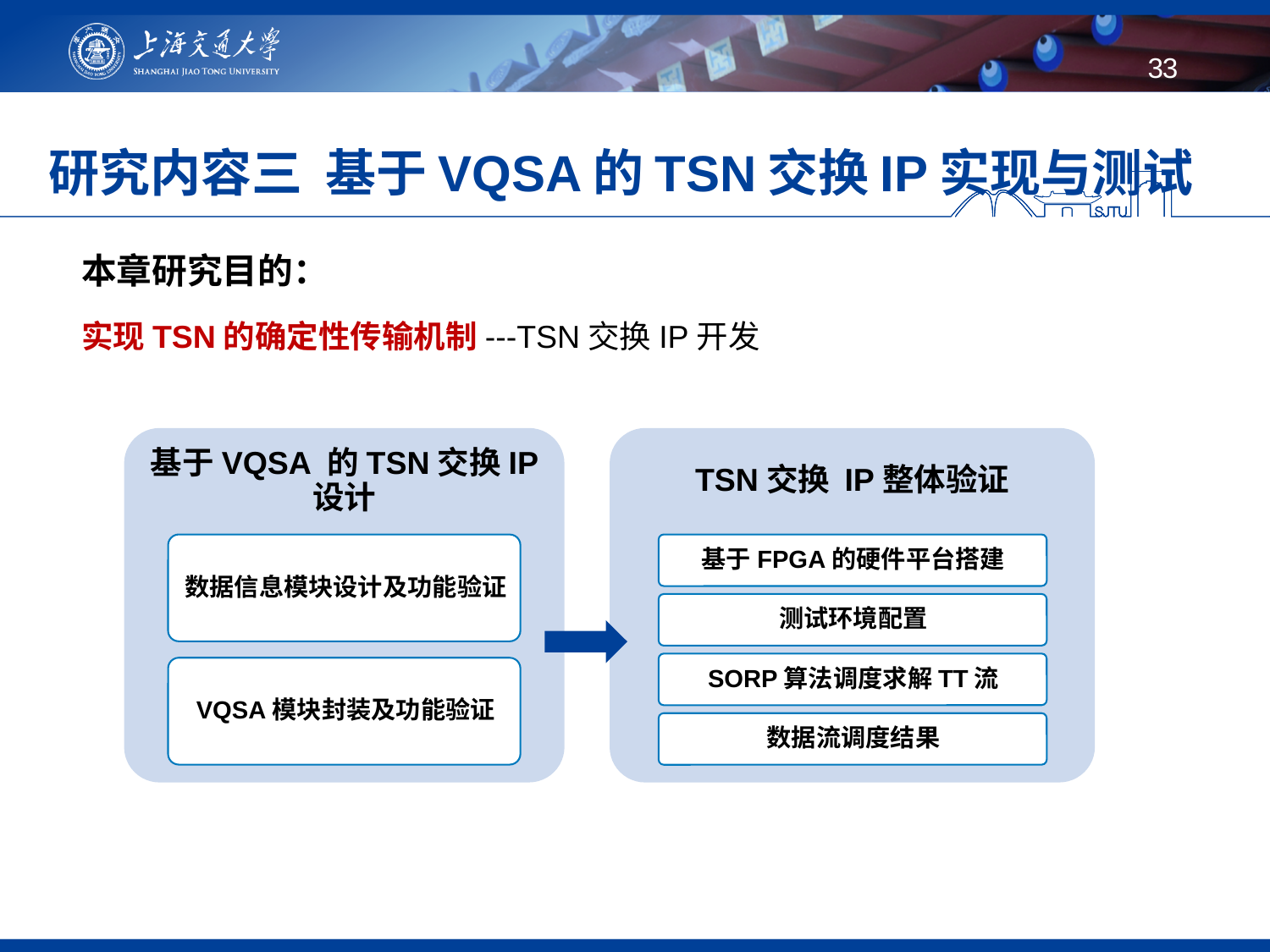

33
# 研究内容三  基于VQSA的TSN交换IP实现与测试
本章研究目的：
实现TSN的确定性传输机制---TSN交换IP开发

基于VQSA 的TSN交换IP 设计
数据信息模块设计及功能验证
VQSA模块封装及功能验证
TSN交换 IP整体验证
基于FPGA的硬件平台搭建
测试环境配置
SORP算法调度求解TT流
数据流调度结果